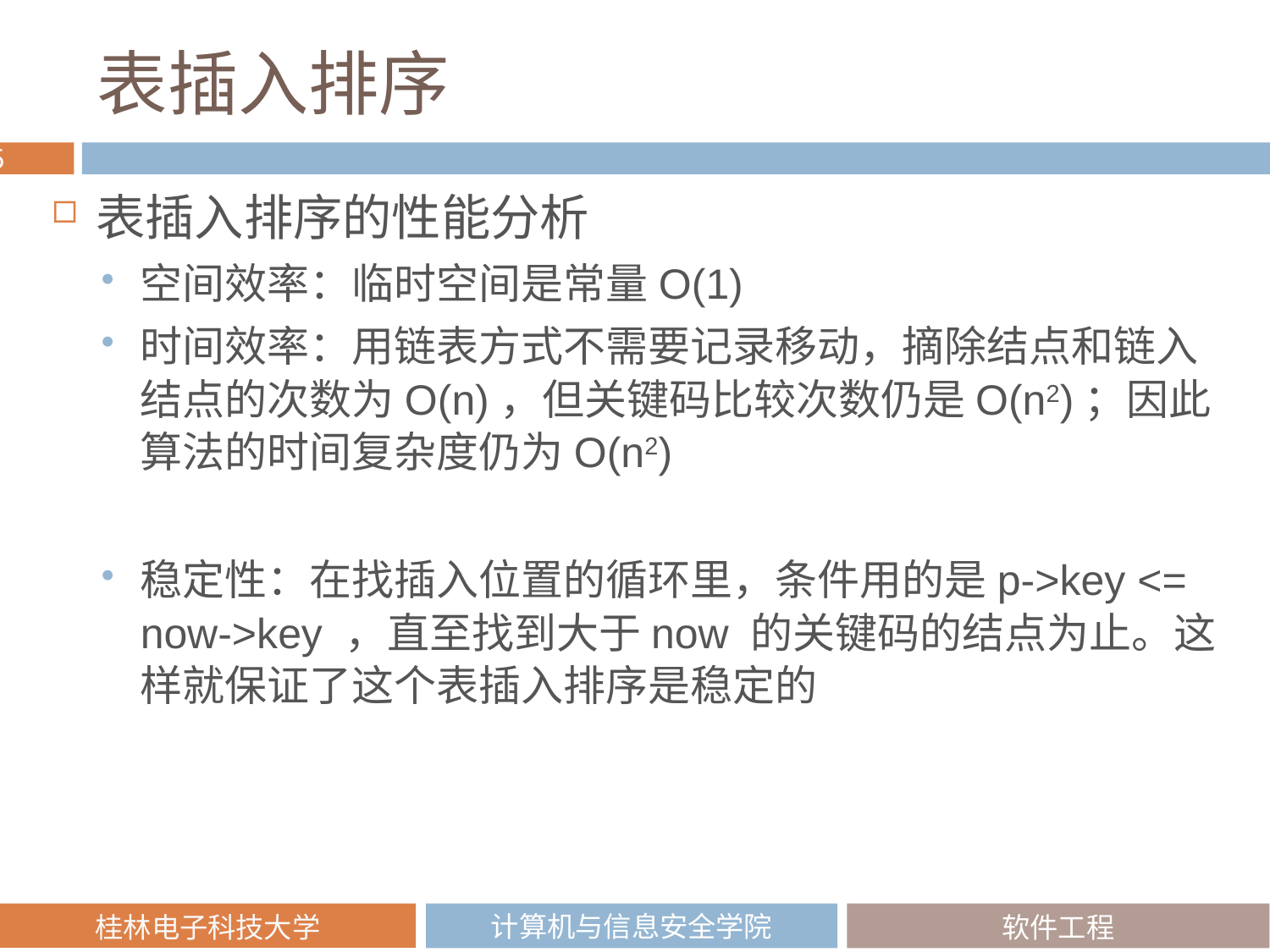

# 表插入排序
表插入排序的性能分析
空间效率：临时空间是常量O(1)
时间效率：用链表方式不需要记录移动，摘除结点和链入结点的次数为O(n)，但关键码比较次数仍是O(n2)；因此算法的时间复杂度仍为O(n2)

稳定性：在找插入位置的循环里，条件用的是p->key <= now->key ，直至找到大于now 的关键码的结点为止。这样就保证了这个表插入排序是稳定的